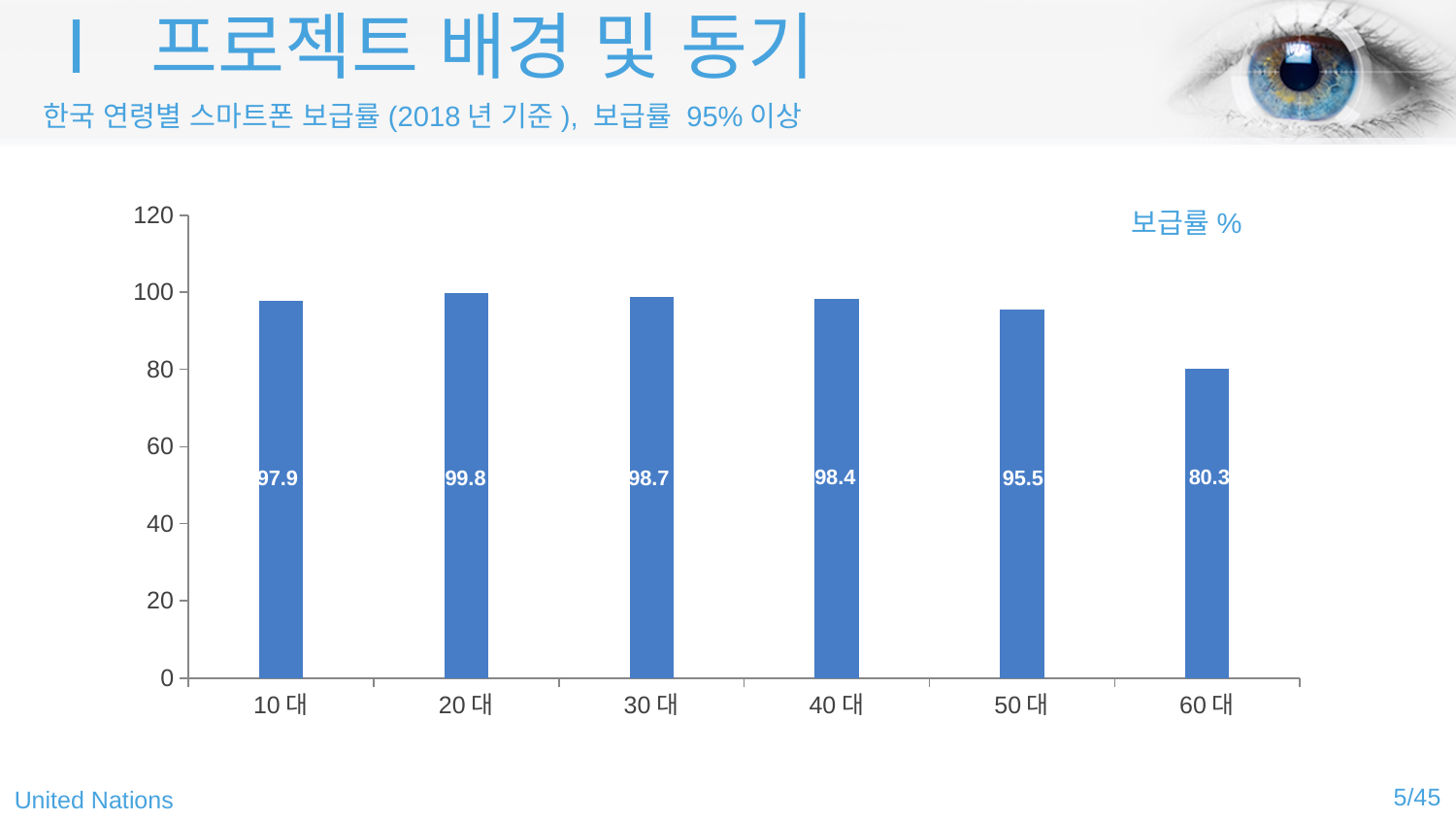

Ⅰ 프로젝트 배경 및 동기
한국 연령별 스마트폰 보급률(2018년 기준), 보급률 95%이상

### Chart

| Category | Series 1 | 열1 | 열2 | 열3 |
|---|---|---|---|---|
| 10대 | 97.9 | None | None | None |
| 20대 | 99.8 | None | None | None |
| 30대 | 98.7 | None | None | None |
| 40대 | 98.4 | None | None | None |
| 50대 | 95.5 | None | None | None |
| 60대 | 80.3 | None | None | None |
보급률%
98.4
80.3
97.9
98.7
95.5
99.8
5/45
United Nations